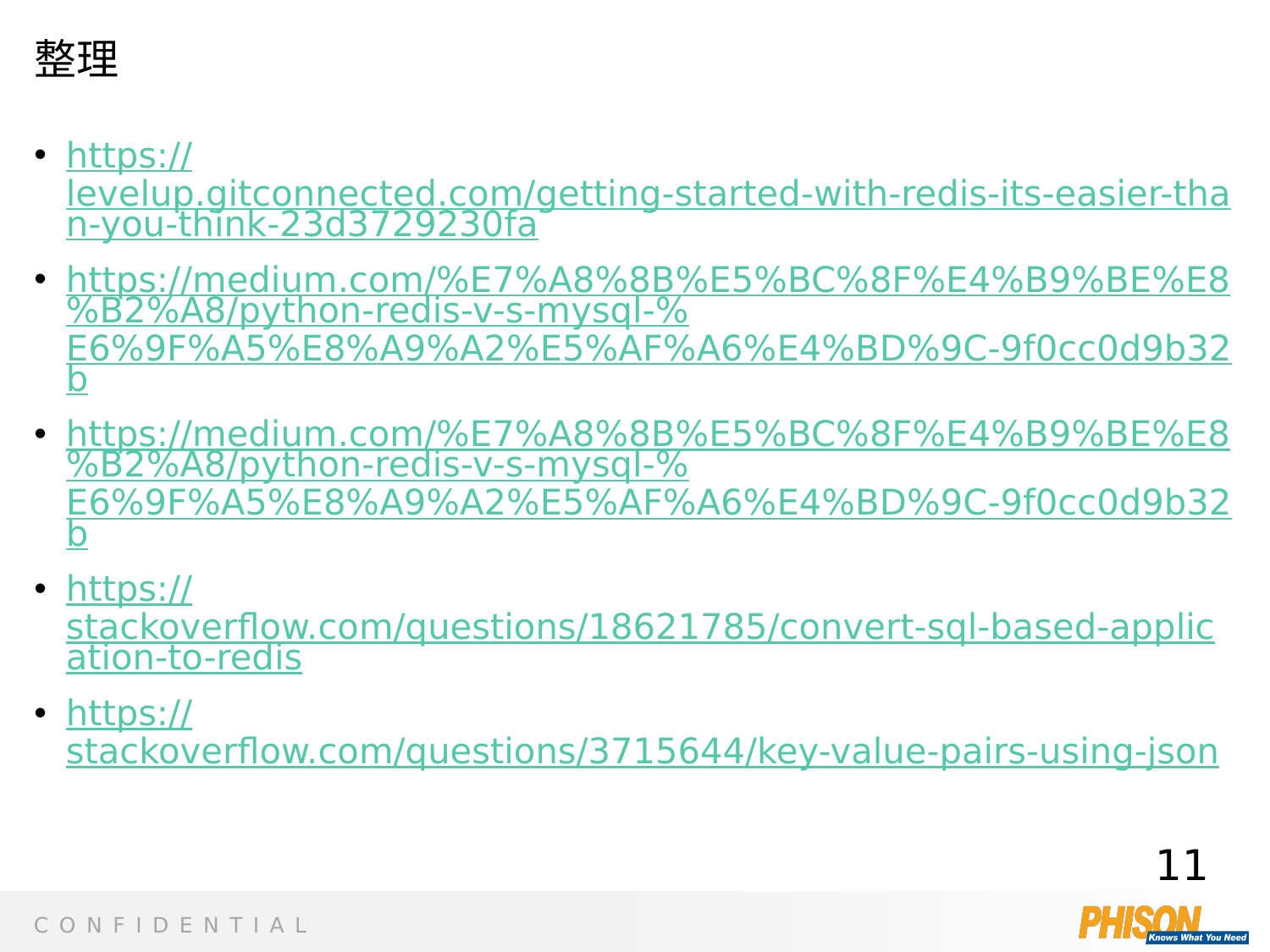

# 整理
https://levelup.gitconnected.com/getting-started-with-redis-its-easier-than-you-think-23d3729230fa
https://medium.com/%E7%A8%8B%E5%BC%8F%E4%B9%BE%E8%B2%A8/python-redis-v-s-mysql-%E6%9F%A5%E8%A9%A2%E5%AF%A6%E4%BD%9C-9f0cc0d9b32b
https://medium.com/%E7%A8%8B%E5%BC%8F%E4%B9%BE%E8%B2%A8/python-redis-v-s-mysql-%E6%9F%A5%E8%A9%A2%E5%AF%A6%E4%BD%9C-9f0cc0d9b32b
https://stackoverflow.com/questions/18621785/convert-sql-based-application-to-redis
https://stackoverflow.com/questions/3715644/key-value-pairs-using-json

11